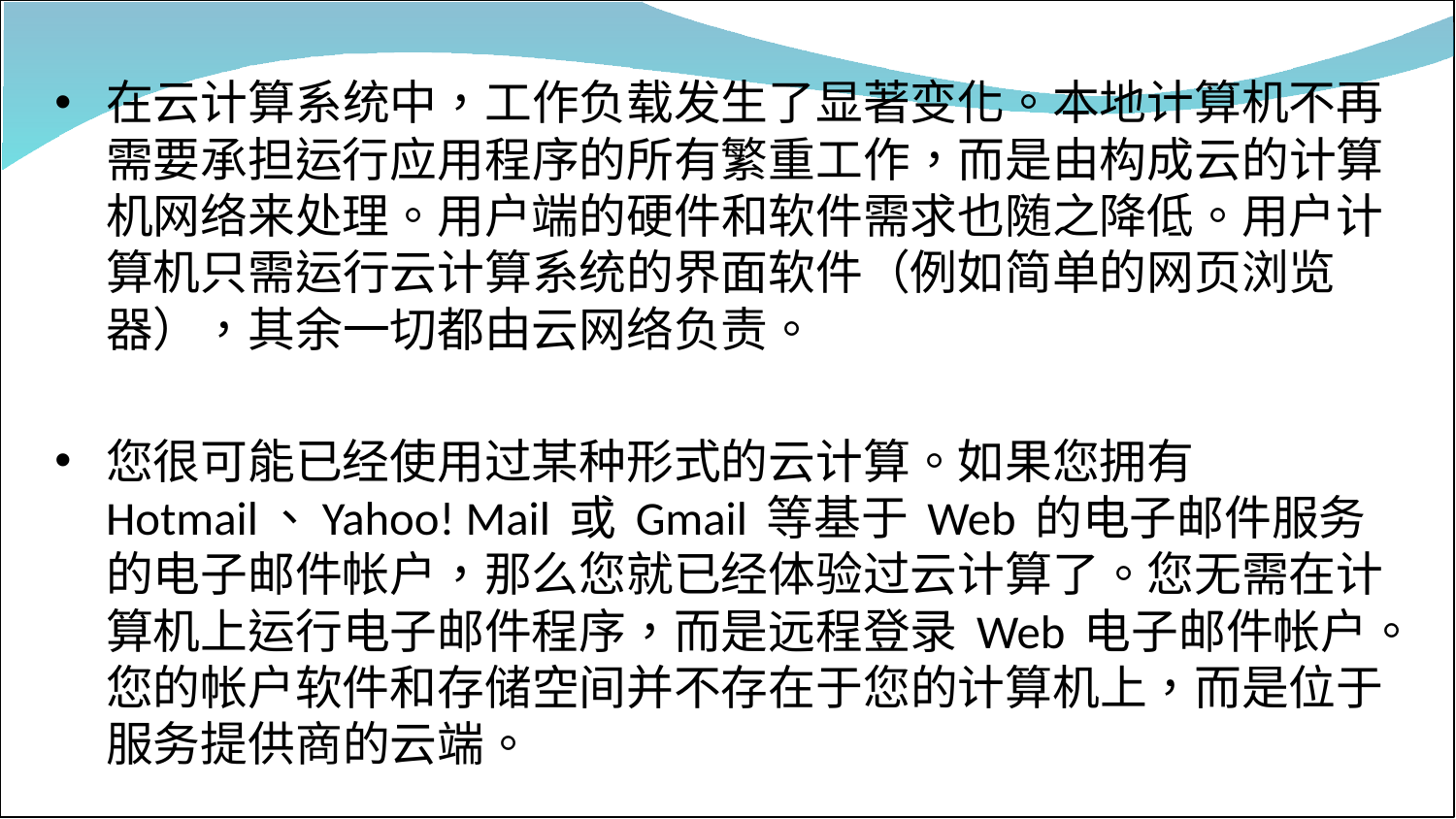

#
在云计算系统中，工作负载发生了显著变化。本地计算机不再需要承担运行应用程序的所有繁重工作，而是由构成云的计算机网络来处理。用户端的硬件和软件需求也随之降低。用户计算机只需运行云计算系统的界面软件（例如简单的网页浏览器），其余一切都由云网络负责。

您很可能已经使用过某种形式的云计算。如果您拥有 Hotmail、Yahoo! Mail 或 Gmail 等基于 Web 的电子邮件服务的电子邮件帐户，那么您就已经体验过云计算了。您无需在计算机上运行电子邮件程序，而是远程登录 Web 电子邮件帐户。您的帐户软件和存储空间并不存在于您的计算机上，而是位于服务提供商的云端。